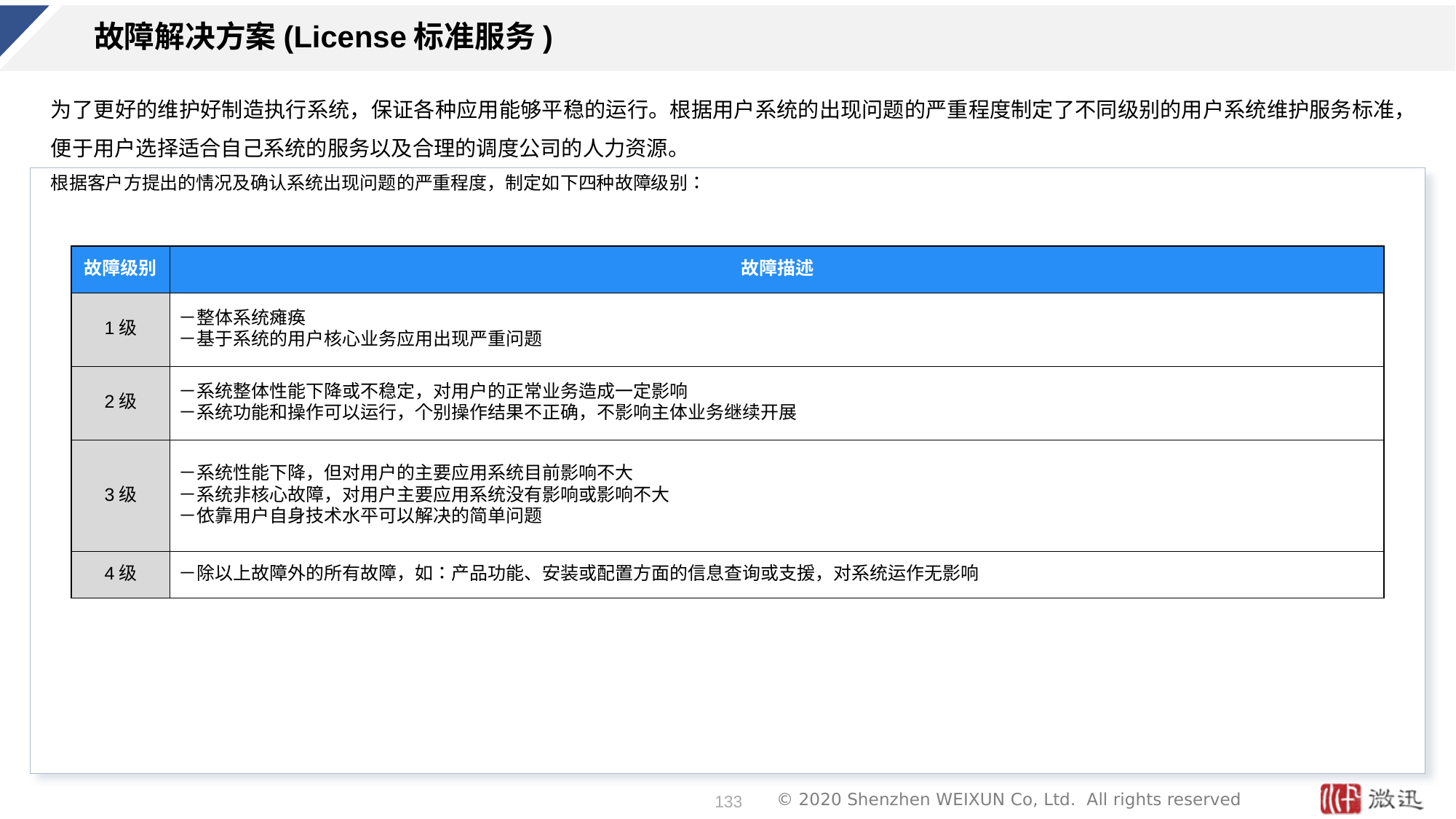

# 故障解决方案(License标准服务)
为了更好的维护好制造执行系统，保证各种应用能够平稳的运行。根据用户系统的出现问题的严重程度制定了不同级别的用户系统维护服务标准，便于用户选择适合自己系统的服务以及合理的调度公司的人力资源。
根据客户方提出的情况及确认系统出现问题的严重程度，制定如下四种故障级别：

| 故障级别 | 故障描述 |
| --- | --- |
| 1级 | －整体系统瘫痪 －基于系统的用户核心业务应用出现严重问题 |
| 2级 | －系统整体性能下降或不稳定，对用户的正常业务造成一定影响 －系统功能和操作可以运行，个别操作结果不正确，不影响主体业务继续开展 |
| 3级 | －系统性能下降，但对用户的主要应用系统目前影响不大 －系统非核心故障，对用户主要应用系统没有影响或影响不大 －依靠用户自身技术水平可以解决的简单问题 |
| 4级 | －除以上故障外的所有故障，如：产品功能、安装或配置方面的信息查询或支援，对系统运作无影响 |
133